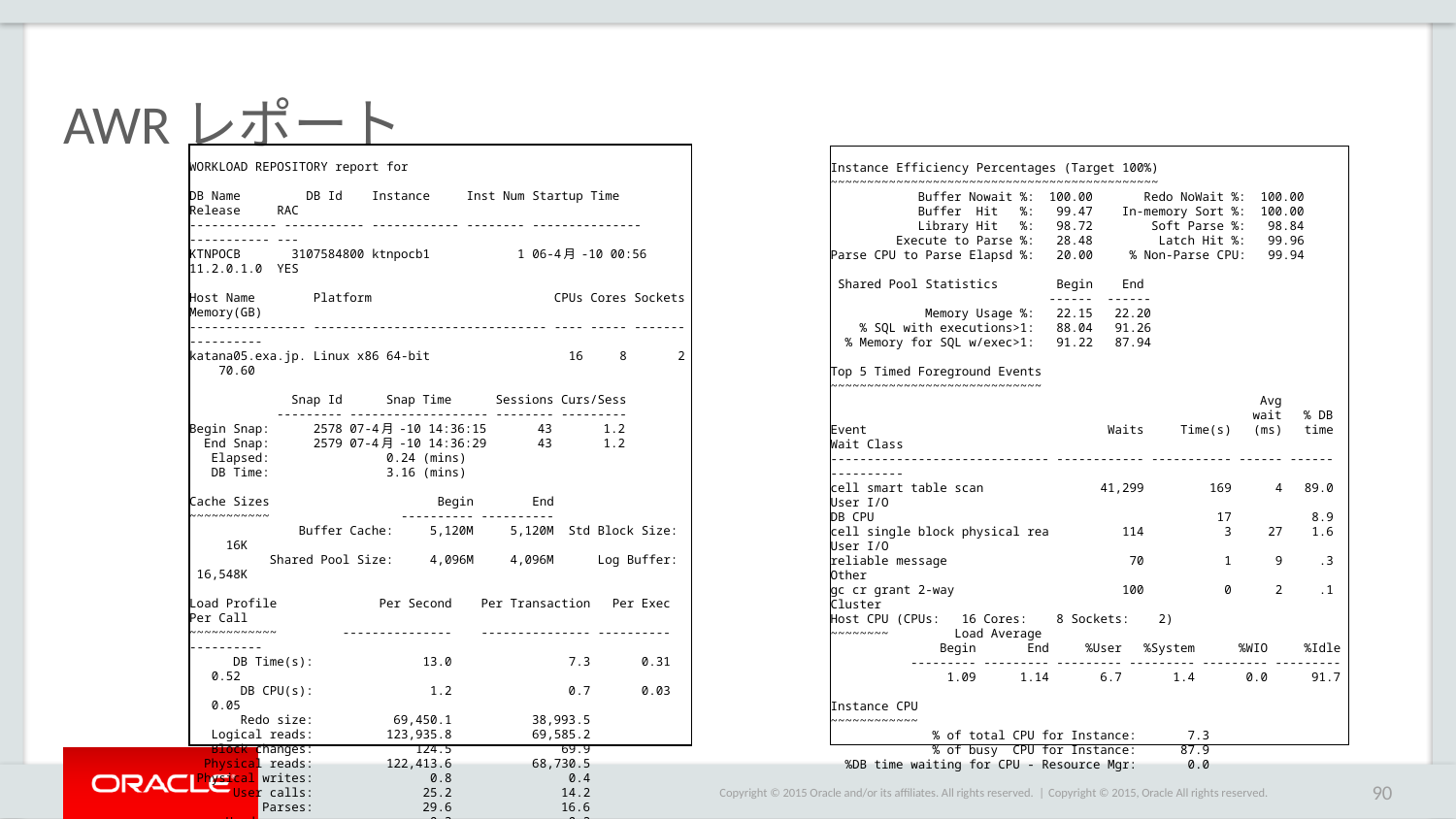

# AWRレポート

WORKLOAD REPOSITORY report for

DB Name         DB Id    Instance     Inst Num Startup Time    Release     RAC
------------ ----------- ------------ -------- --------------- ----------- ---
KTNPOCB       3107584800 ktnpocb1            1 06-4月 -10 00:56 11.2.0.1.0  YES

Host Name        Platform                         CPUs Cores Sockets Memory(GB)
---------------- -------------------------------- ---- ----- ------- ----------
katana05.exa.jp. Linux x86 64-bit                   16     8       2      70.60

              Snap Id      Snap Time      Sessions Curs/Sess
            --------- ------------------- -------- ---------
Begin Snap:      2578 07-4月 -10 14:36:15       43       1.2
  End Snap:      2579 07-4月 -10 14:36:29       43       1.2
   Elapsed:                0.24 (mins)
   DB Time:                3.16 (mins)

Cache Sizes                       Begin        End
~~~~~~~~~~~                  ---------- ----------
               Buffer Cache:     5,120M     5,120M  Std Block Size:        16K
           Shared Pool Size:     4,096M     4,096M      Log Buffer:    16,548K

Load Profile              Per Second    Per Transaction   Per Exec   Per Call
~~~~~~~~~~~~         ---------------    --------------- ---------- ----------
      DB Time(s):               13.0                7.3       0.31       0.52
       DB CPU(s):                1.2                0.7       0.03       0.05
       Redo size:           69,450.1           38,993.5
   Logical reads:          123,935.8           69,585.2
   Block changes:              124.5               69.9
  Physical reads:          122,413.6           68,730.5
 Physical writes:                0.8                0.4
      User calls:               25.2               14.2
          Parses:               29.6               16.6
     Hard parses:                0.3                0.2
W/A MB processed:                2.7                1.5
          Logons:                3.8                2.2
        Executes:               41.4               23.2
       Rollbacks:                0.0                0.0
    Transactions:                1.8

Instance Efficiency Percentages (Target 100%)
~~~~~~~~~~~~~~~~~~~~~~~~~~~~~~~~~~~~~~~~~~~~~
            Buffer Nowait %:  100.00       Redo NoWait %:  100.00
            Buffer  Hit   %:   99.47    In-memory Sort %:  100.00
            Library Hit   %:   98.72        Soft Parse %:   98.84
         Execute to Parse %:   28.48         Latch Hit %:   99.96
Parse CPU to Parse Elapsd %:   20.00     % Non-Parse CPU:   99.94

 Shared Pool Statistics        Begin    End
                              ------  ------
             Memory Usage %:   22.15   22.20
    % SQL with executions>1:   88.04   91.26
  % Memory for SQL w/exec>1:   91.22   87.94

Top 5 Timed Foreground Events
~~~~~~~~~~~~~~~~~~~~~~~~~~~~~
                                                           Avg
                                                          wait   % DB
Event                                 Waits     Time(s)   (ms)   time Wait Class
------------------------------ ------------ ----------- ------ ------ ----------
cell smart table scan                41,299         169      4   89.0 User I/O
DB CPU                                               17           8.9
cell single block physical rea          114           3     27    1.6 User I/O
reliable message                         70           1      9     .3 Other
gc cr grant 2-way                       100           0      2     .1 Cluster
Host CPU (CPUs:   16 Cores:    8 Sockets:    2)
~~~~~~~~         Load Average
               Begin       End     %User   %System      %WIO     %Idle
           --------- --------- --------- --------- --------- ---------
                1.09      1.14       6.7       1.4       0.0      91.7

Instance CPU
~~~~~~~~~~~~
              % of total CPU for Instance:       7.3
              % of busy  CPU for Instance:      87.9
  %DB time waiting for CPU - Resource Mgr:       0.0

Copyright © 2015, Oracle All rights reserved.
90